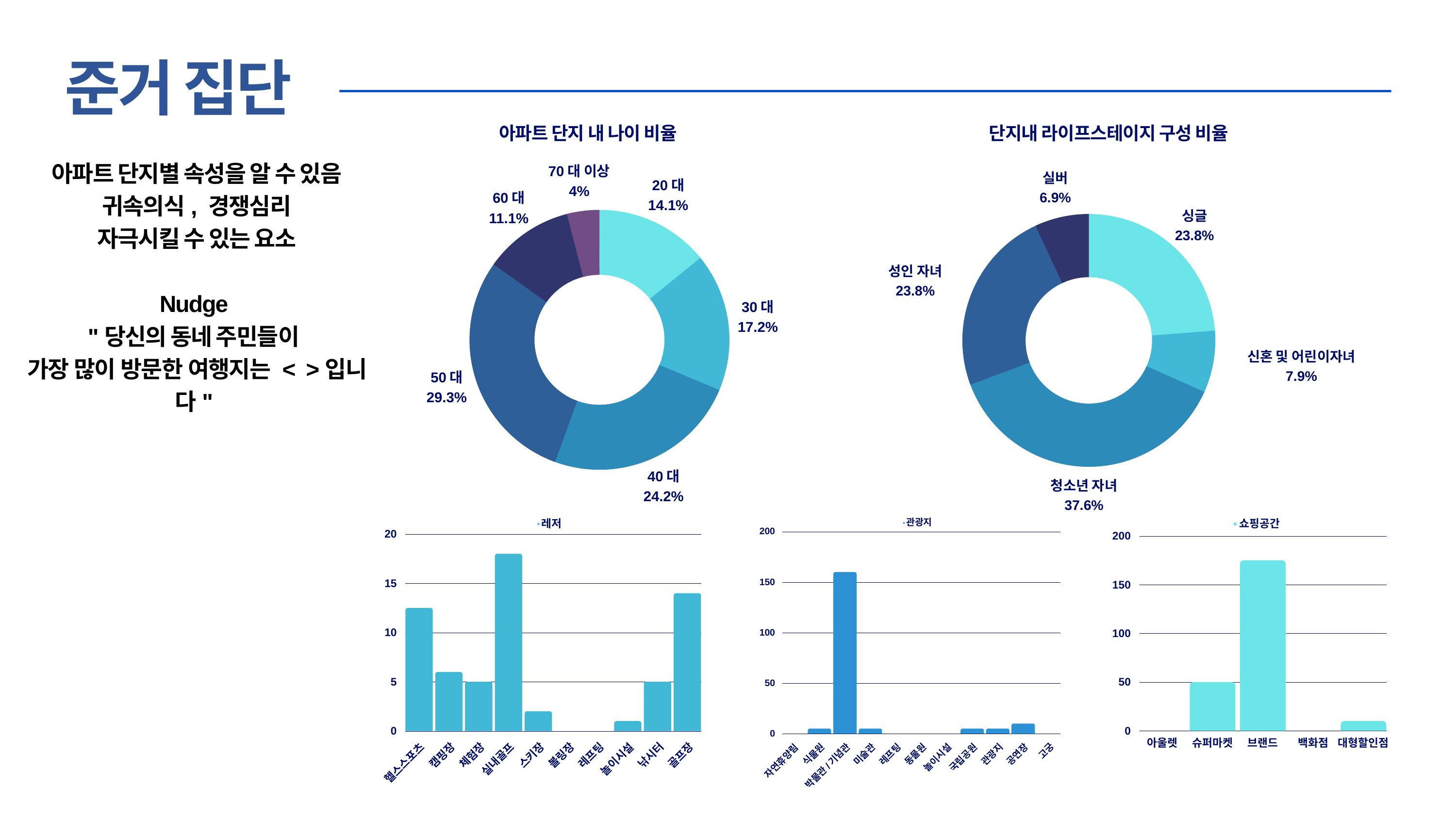

준거 집단

아파트 단지 내 나이 비율
단지내 라이프스테이지 구성 비율
아파트 단지별 속성을 알 수 있음
귀속의식, 경쟁심리
자극시킬 수 있는 요소

Nudge
"당신의 동네 주민들이
가장 많이 방문한 여행지는 <  >입니다"
70대 이상
4%
20대
14.1%
60대
11.1%

30대
17.2%
50대
29.3%
40대
24.2%
실버
6.9%
싱글
23.8%

성인 자녀
23.8%
신혼 및 어린이자녀
7.9%
청소년 자녀
37.6%
레저

20

15
10
5
0
캠핑장
체험장
스키장
볼링장
레프팅
낚시터
골프장
실내골프
놀이시설
헬스스포츠
관광지

200

150
100
50
0
고궁
식물원
미술관
레프팅
동물원
관광지
공연장
놀이시설
국립공원
자연휴양림
박물관/기념관
쇼핑공간

200

150
100
50
0
아울렛
슈퍼마켓
브랜드
백화점
대형할인점